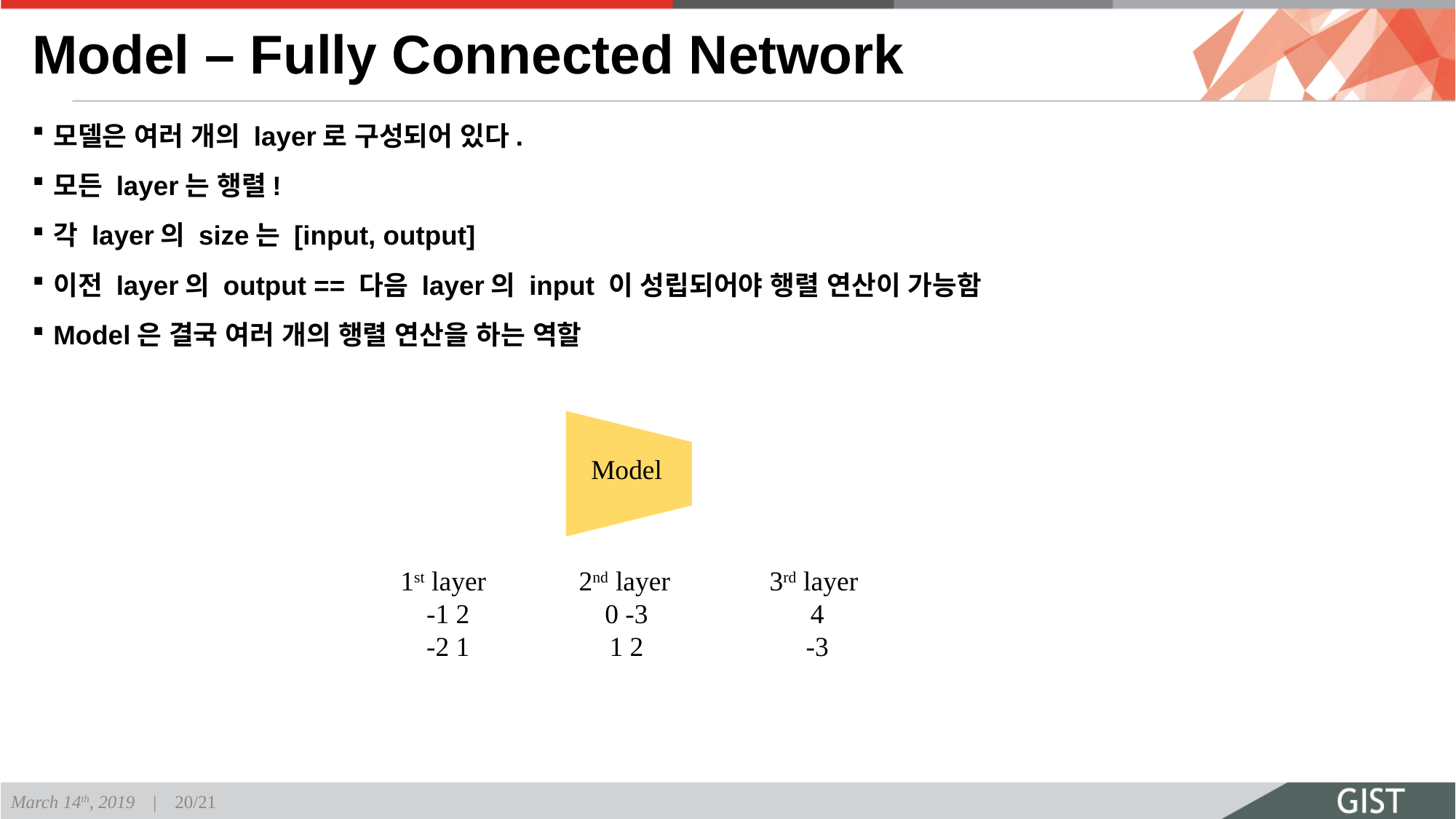

# Model – Fully Connected Network
모델은 여러 개의 layer로 구성되어 있다.
모든 layer는 행렬!
각 layer의 size는 [input, output]
이전 layer의 output == 다음 layer의 input 이 성립되어야 행렬 연산이 가능함
Model은 결국 여러 개의 행렬 연산을 하는 역할

Model
1st layer
-1 2
-2 1
2nd layer
0 -3
1 2
3rd layer
4
-3
March 14th, 2019    |    20/21